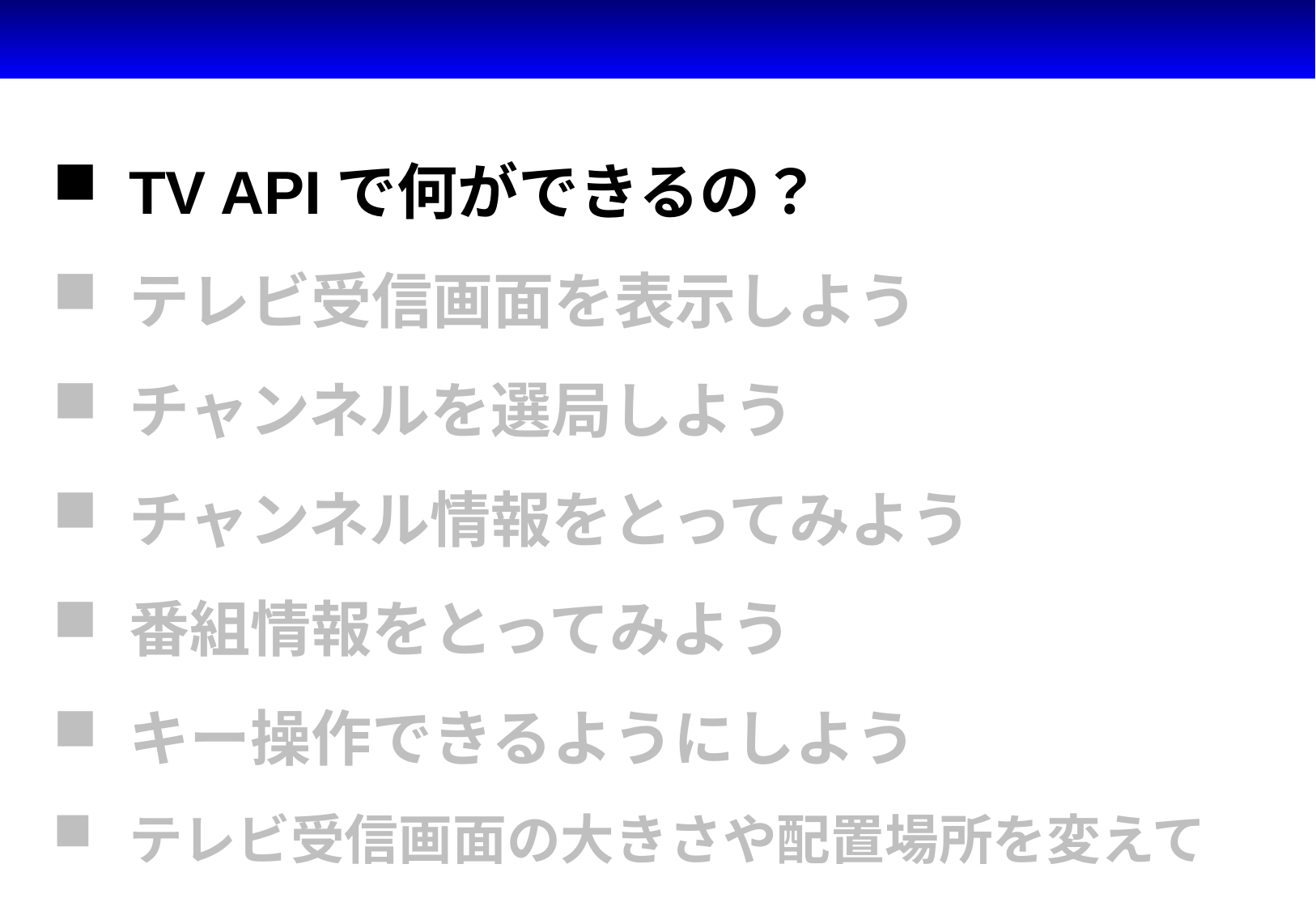

#
TV APIで何ができるの？
テレビ受信画面を表示しよう
チャンネルを選局しよう
チャンネル情報をとってみよう
番組情報をとってみよう
キー操作できるようにしよう
テレビ受信画面の大きさや配置場所を変えてみよう